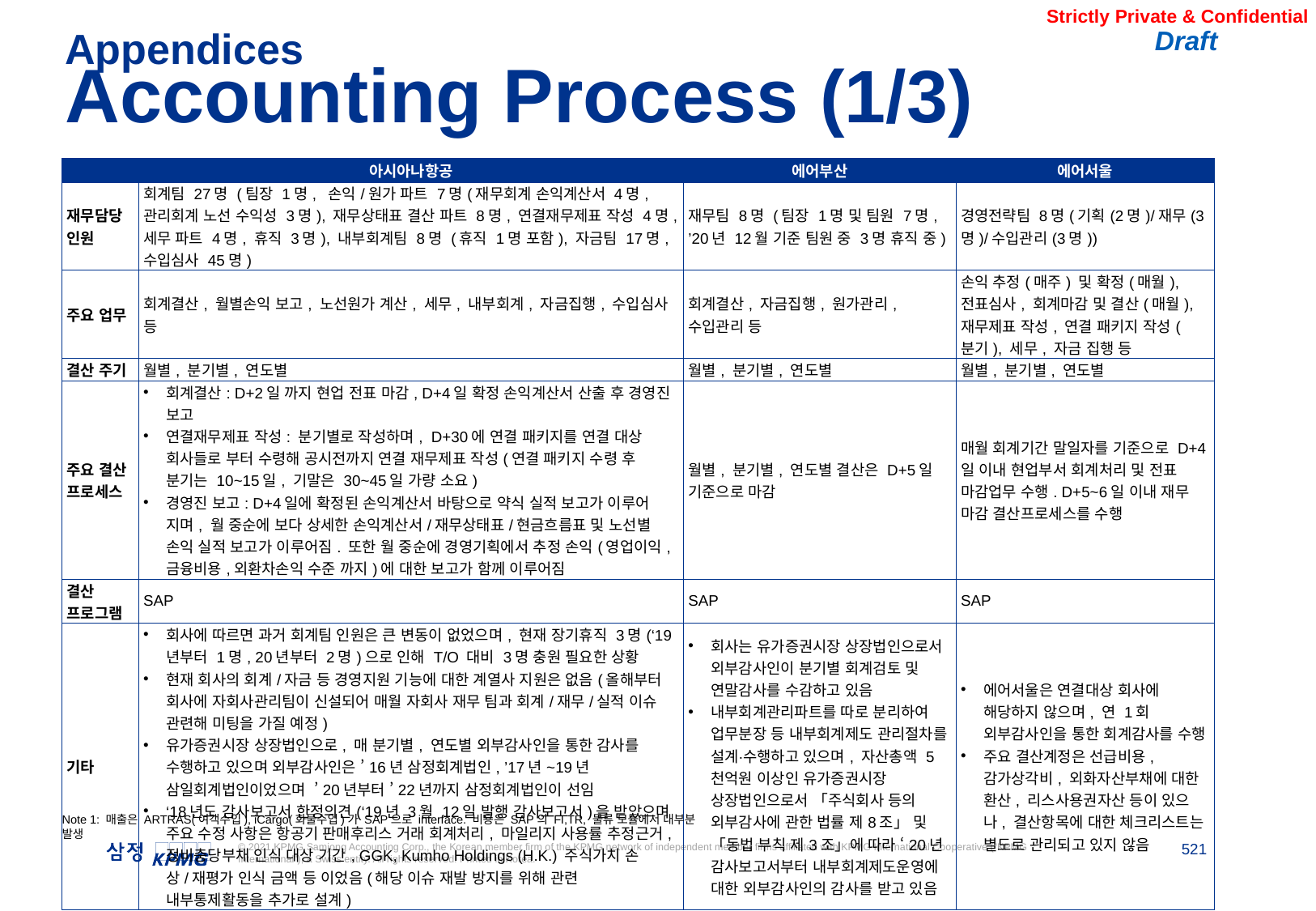

Appendices
Accounting Process (1/3)
|  | 아시아나항공 | 에어부산 | 에어서울 |
| --- | --- | --- | --- |
| 재무담당 인원 | 회계팀 27명 (팀장 1명, 손익/원가 파트 7명(재무회계 손익계산서 4명, 관리회계 노선 수익성 3명), 재무상태표 결산 파트 8명, 연결재무제표 작성 4명, 세무 파트 4명, 휴직 3명), 내부회계팀 8명 (휴직 1명 포함), 자금팀 17명, 수입심사 45명) | 재무팀 8명 (팀장 1명 및 팀원 7명, ’20년 12월 기준 팀원 중 3명 휴직 중) | 경영전략팀 8명(기획(2명)/재무(3명)/수입관리(3명)) |
| 주요 업무 | 회계결산, 월별손익 보고, 노선원가 계산, 세무, 내부회계, 자금집행, 수입심사 등 | 회계결산, 자금집행, 원가관리, 수입관리 등 | 손익 추정(매주) 및 확정(매월), 전표심사, 회계마감 및 결산(매월), 재무제표 작성, 연결 패키지 작성(분기), 세무, 자금 집행 등 |
| 결산 주기 | 월별, 분기별, 연도별 | 월별, 분기별, 연도별 | 월별, 분기별, 연도별 |
| 주요 결산 프로세스 | 회계결산: D+2일 까지 현업 전표 마감, D+4일 확정 손익계산서 산출 후 경영진 보고 연결재무제표 작성: 분기별로 작성하며, D+30에 연결 패키지를 연결 대상 회사들로 부터 수령해 공시전까지 연결 재무제표 작성(연결 패키지 수령 후 분기는 10~15일, 기말은 30~45일 가량 소요) 경영진 보고: D+4일에 확정된 손익계산서 바탕으로 약식 실적 보고가 이루어 지며, 월 중순에 보다 상세한 손익계산서/재무상태표/현금흐름표 및 노선별 손익 실적 보고가 이루어짐. 또한 월 중순에 경영기획에서 추정 손익(영업이익,금융비용,외환차손익 수준 까지)에 대한 보고가 함께 이루어짐 | 월별, 분기별, 연도별 결산은 D+5일 기준으로 마감 | 매월 회계기간 말일자를 기준으로 D+4일 이내 현업부서 회계처리 및 전표 마감업무 수행. D+5~6일 이내 재무 마감 결산프로세스를 수행 |
| 결산 프로그램 | SAP | SAP | SAP |
| 기타 | 회사에 따르면 과거 회계팀 인원은 큰 변동이 없었으며, 현재 장기휴직 3명(‘19년부터 1명, 20년부터 2명)으로 인해 T/O 대비 3명 충원 필요한 상황 현재 회사의 회계/자금 등 경영지원 기능에 대한 계열사 지원은 없음(올해부터 회사에 자회사관리팀이 신설되어 매월 자회사 재무 팀과 회계/재무/실적 이슈 관련해 미팅을 가질 예정) 유가증권시장 상장법인으로, 매 분기별, 연도별 외부감사인을 통한 감사를 수행하고 있으며 외부감사인은 ’16년 삼정회계법인, ’17년~19년 삼일회계법인이었으며 ’20년부터 ’22년까지 삼정회계법인이 선임 ‘18년도 감사보고서 한정의견(‘19년 3월 12일 발행 감사보고서)을 받았으며 주요 수정 사항은 항공기 판매후리스 거래 회계처리, 마일리지 사용률 추정근거, 정비충당부채 인식 대상 기간, GGK, Kumho Holdings (H.K.) 주식가치 손상/재평가 인식 금액 등 이었음(해당 이슈 재발 방지를 위해 관련 내부통제활동을 추가로 설계) | 회사는 유가증권시장 상장법인으로서 외부감사인이 분기별 회계검토 및 연말감사를 수감하고 있음 내부회계관리파트를 따로 분리하여 업무분장 등 내부회계제도 관리절차를 설계∙수행하고 있으며, 자산총액 5천억원 이상인 유가증권시장 상장법인으로서 「주식회사 등의 외부감사에 관한 법률 제8조」 및 「동법 부칙 제3조」에 따라 ‘20년 감사보고서부터 내부회계제도운영에 대한 외부감사인의 감사를 받고 있음 | 에어서울은 연결대상 회사에 해당하지 않으며, 연 1회 외부감사인을 통한 회계감사를 수행 주요 결산계정은 선급비용, 감가상각비, 외화자산부채에 대한 환산, 리스사용권자산 등이 있으나, 결산항목에 대한 체크리스트는 별도로 관리되고 있지 않음 |
Note 1: 매출은 ARTRAS(여객수입), iCargo(화물수입)가 SAP으로 interface. 비용은 SAP의 FI,TR, 물류 모듈에서 대부분 발생